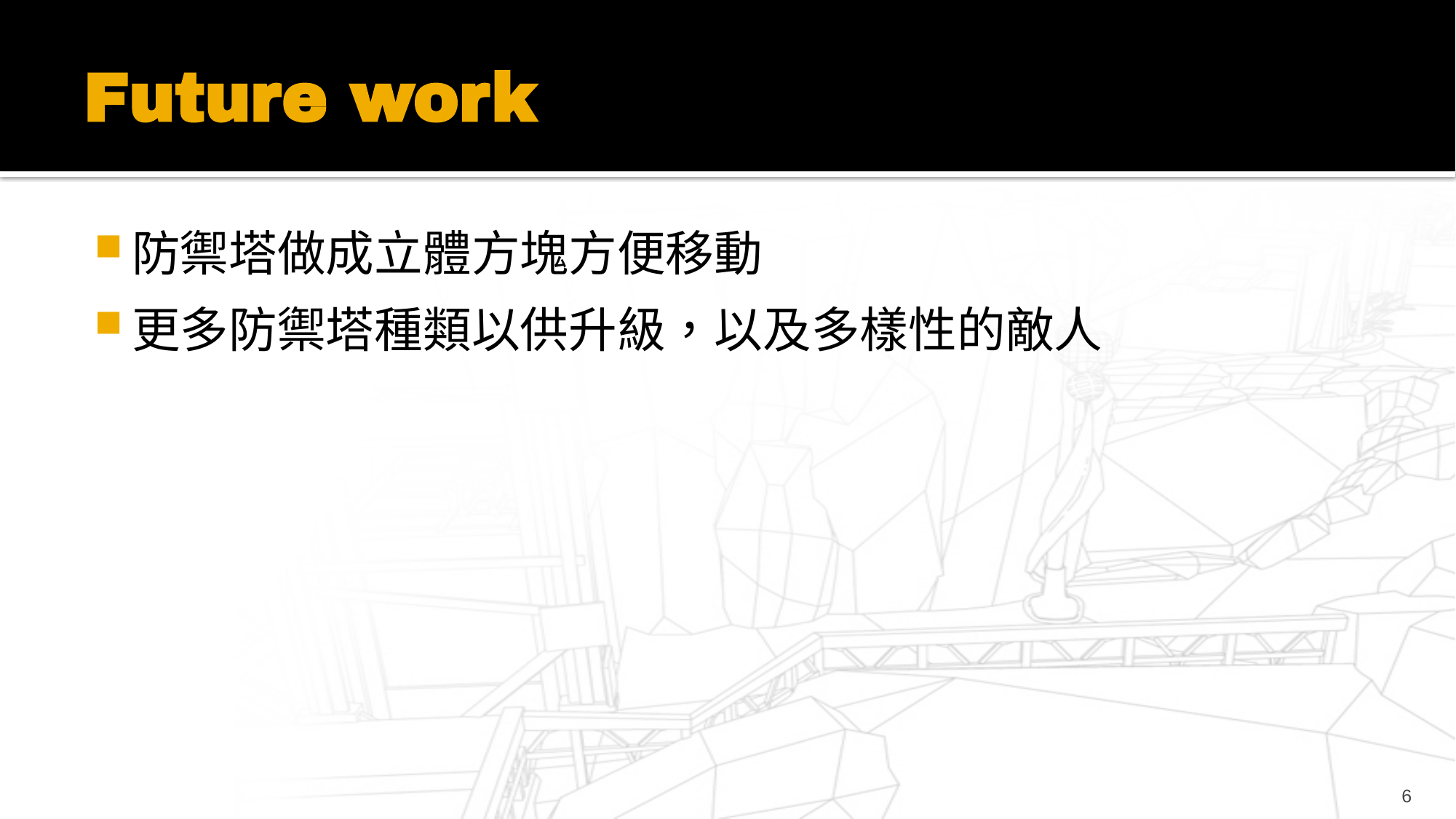

# Future work
防禦塔做成立體方塊方便移動
更多防禦塔種類以供升級，以及多樣性的敵人

6